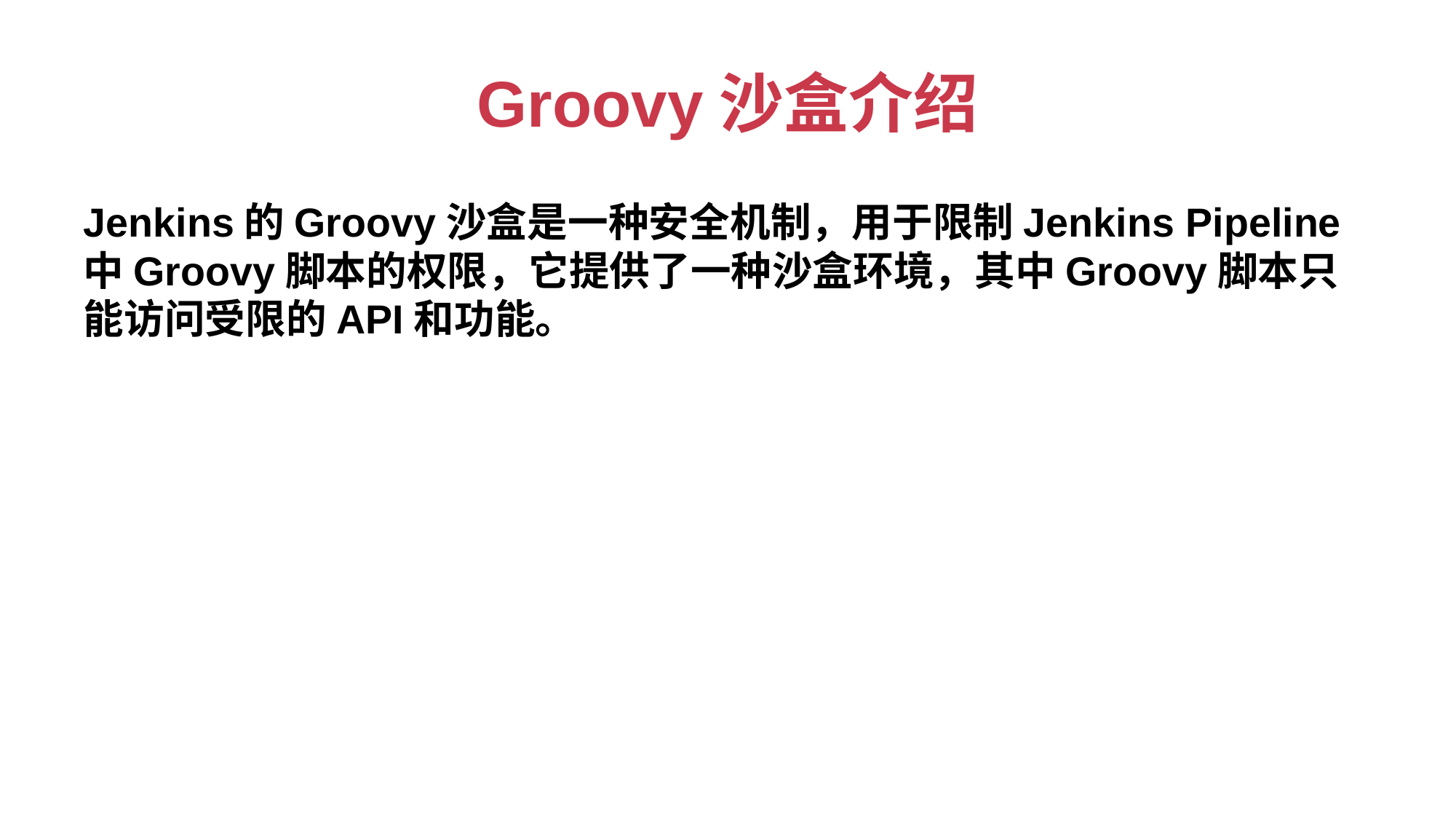

# Groovy沙盒介绍
Jenkins的Groovy沙盒是一种安全机制，用于限制Jenkins Pipeline中Groovy脚本的权限，它提供了一种沙盒环境，其中Groovy脚本只能访问受限的API和功能。